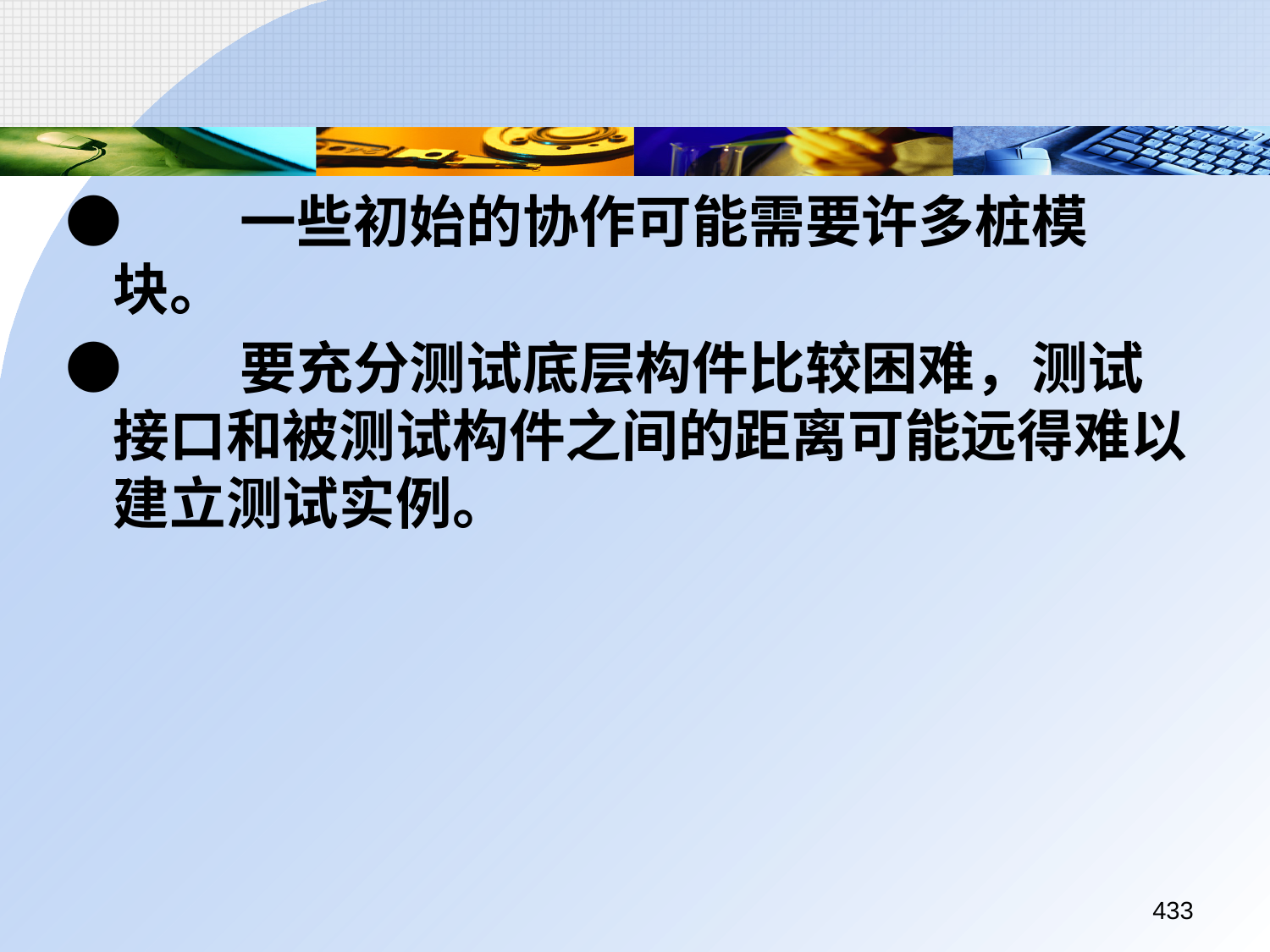

●	一些初始的协作可能需要许多桩模块。
●	要充分测试底层构件比较困难，测试接口和被测试构件之间的距离可能远得难以建立测试实例。
433